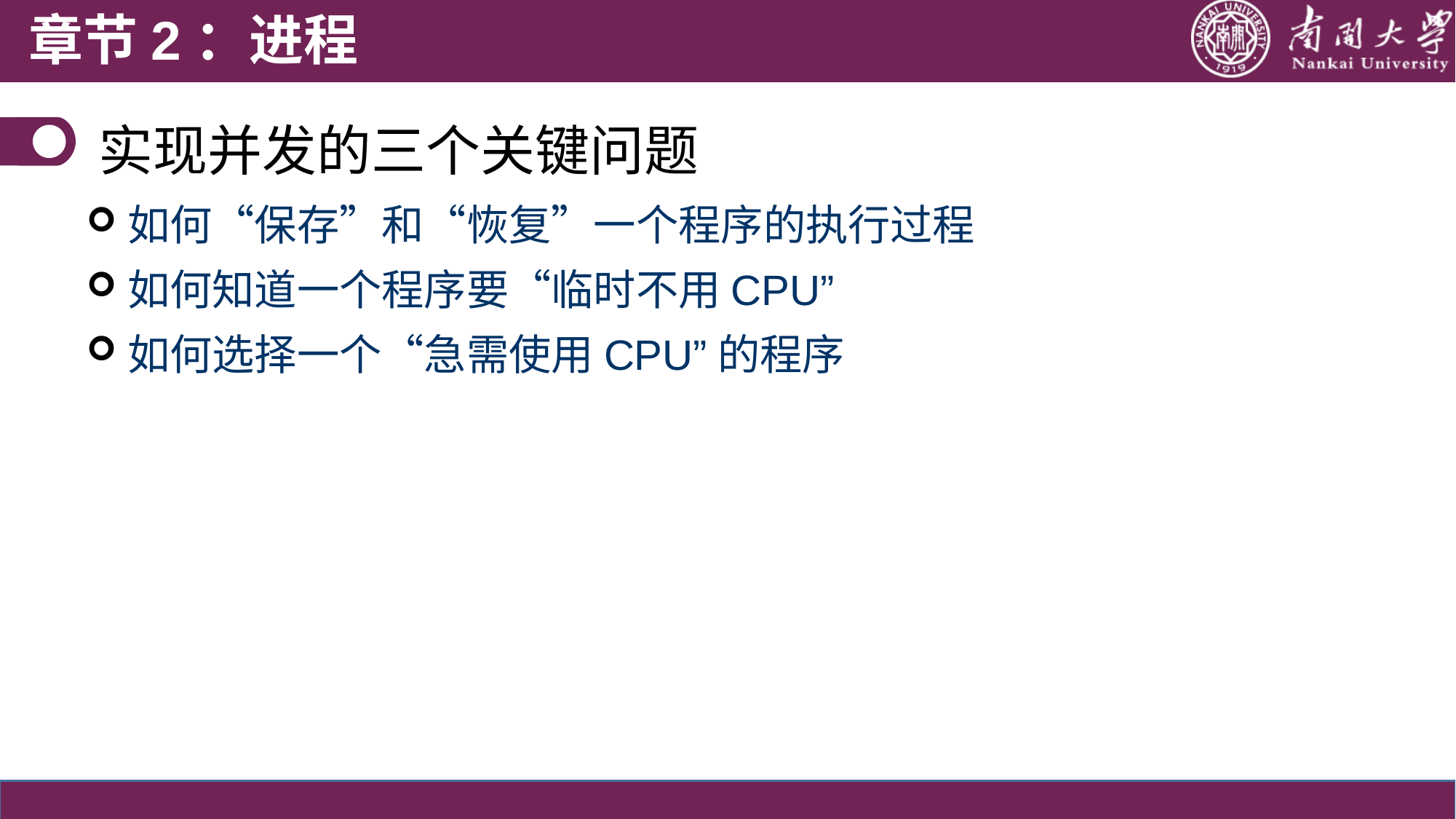

章节2：进程
实现并发的三个关键问题

如何“保存”和“恢复”一个程序的执行过程
如何知道一个程序要“临时不用CPU”
如何选择一个“急需使用CPU”的程序